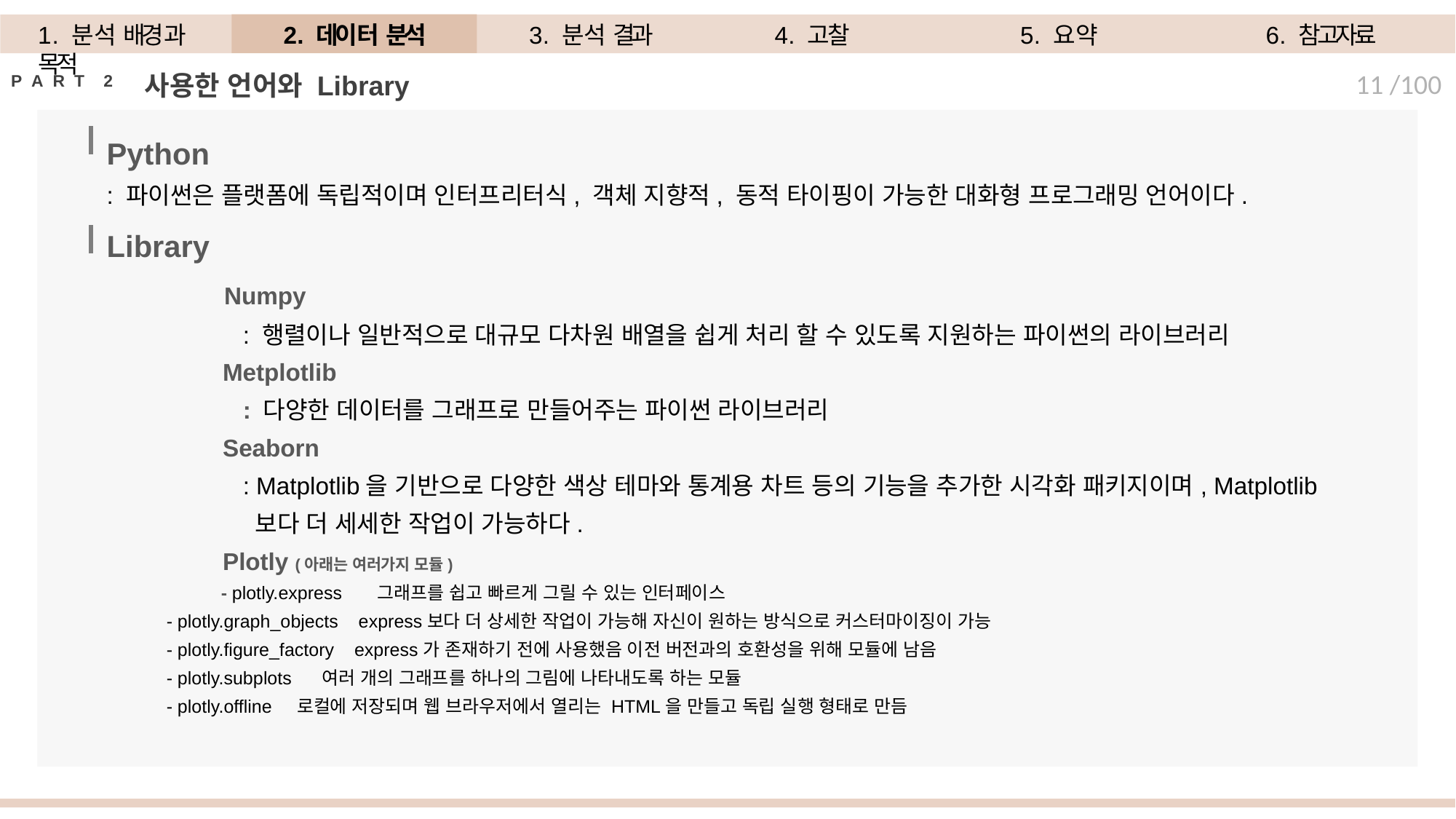

1. 분석 배경과 목적
2. 데이터 분석
3. 분석 결과
4. 고찰
5. 요약
6. 참고자료
사용한 언어와 Library
11 /100
P  A  R  T	2

Python
: 파이썬은 플랫폼에 독립적이며 인터프리터식, 객체 지향적, 동적 타이핑이 가능한 대화형 프로그래밍 언어이다.
Library
	 Numpy
	    : 행렬이나 일반적으로 대규모 다차원 배열을 쉽게 처리 할 수 있도록 지원하는 파이썬의 라이브러리
	 Metplotlib
	    : 다양한 데이터를 그래프로 만들어주는 파이썬 라이브러리
	 Seaborn
	    : Matplotlib을 기반으로 다양한 색상 테마와 통계용 차트 등의 기능을 추가한 시각화 패키지이며, Matplotlib   	     보다 더 세세한 작업이 가능하다.
	 Plotly (아래는 여러가지 모듈)
	 - plotly.express      그래프를 쉽고 빠르게 그릴 수 있는 인터페이스
 - plotly.graph_objects    express보다 더 상세한 작업이 가능해 자신이 원하는 방식으로 커스터마이징이 가능
 - plotly.figure_factory    express가 존재하기 전에 사용했음 이전 버전과의 호환성을 위해 모듈에 남음
 - plotly.subplots     여러 개의 그래프를 하나의 그림에 나타내도록 하는 모듈
 - plotly.offline    로컬에 저장되며 웹 브라우저에서 열리는 HTML을 만들고 독립 실행 형태로 만듬